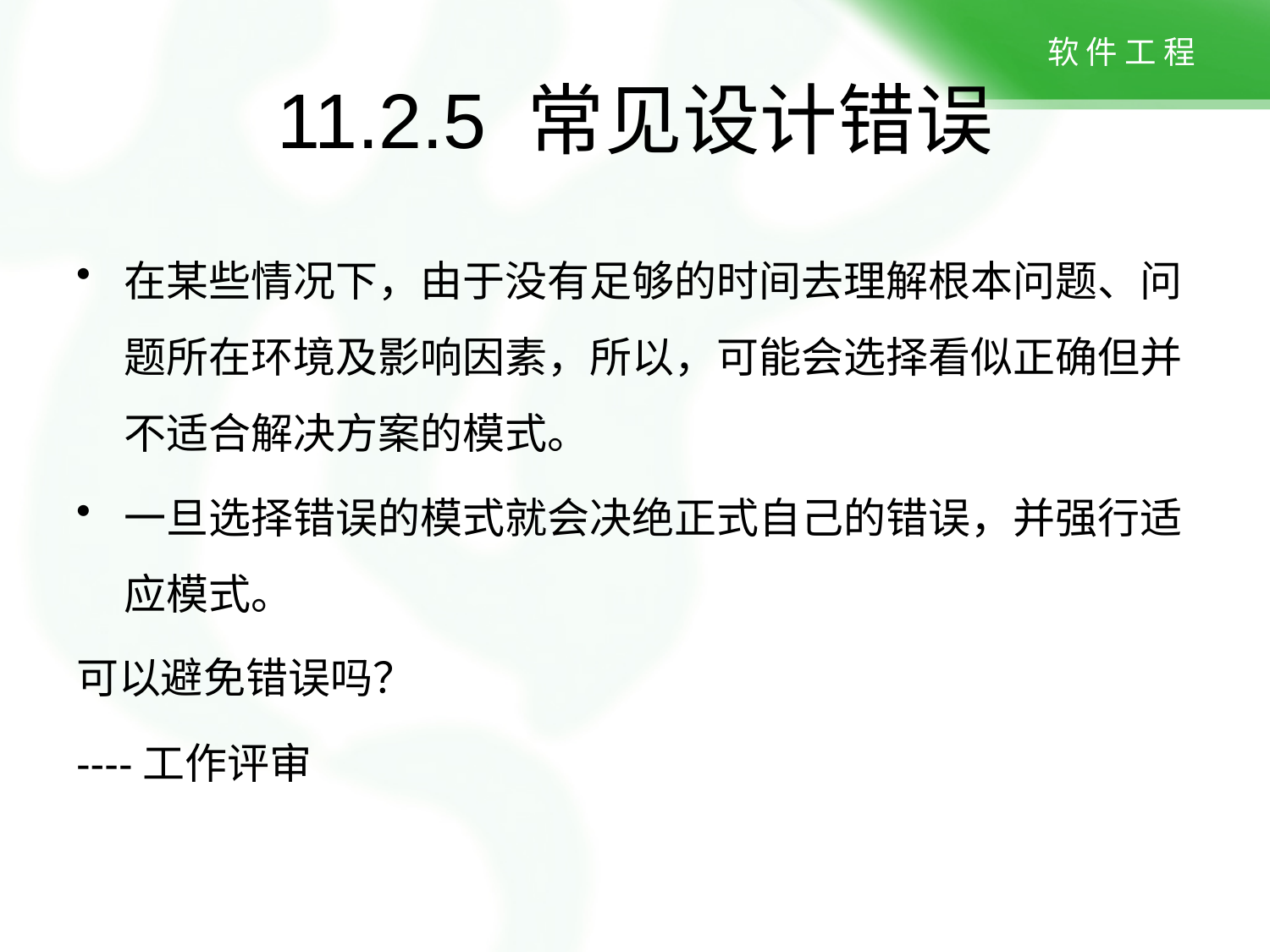

# 11.2.5 常见设计错误
在某些情况下，由于没有足够的时间去理解根本问题、问题所在环境及影响因素，所以，可能会选择看似正确但并不适合解决方案的模式。
一旦选择错误的模式就会决绝正式自己的错误，并强行适应模式。
可以避免错误吗？
----工作评审